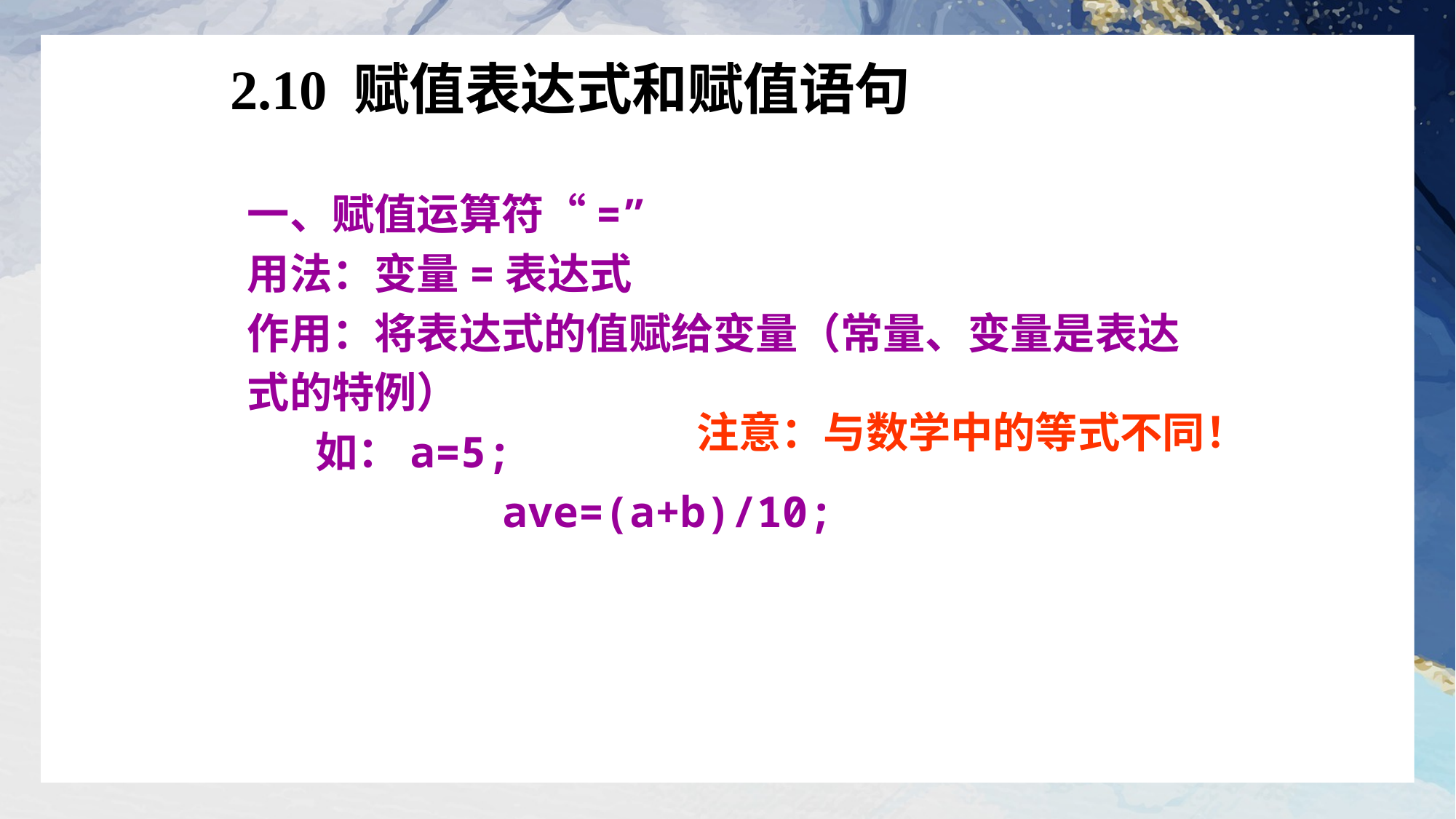

# 2.10 赋值表达式和赋值语句
一、赋值运算符“=”
用法：变量=表达式
作用：将表达式的值赋给变量（常量、变量是表达
式的特例）
      如：a=5;
          ave=(a+b)/10;

注意：与数学中的等式不同！